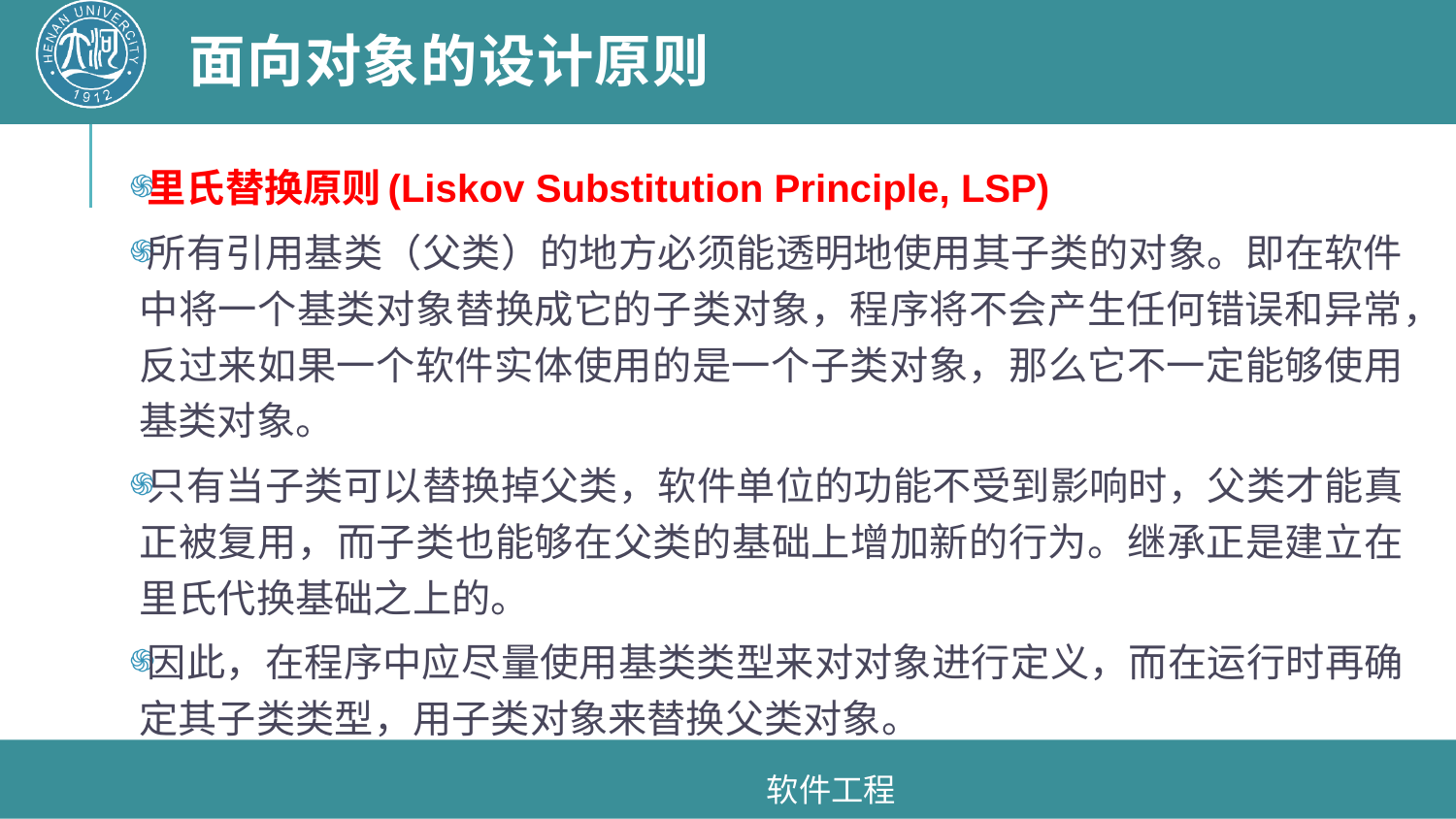

# 面向对象的设计原则
里氏替换原则(Liskov Substitution Principle, LSP)
所有引用基类（父类）的地方必须能透明地使用其子类的对象。即在软件中将一个基类对象替换成它的子类对象，程序将不会产生任何错误和异常，反过来如果一个软件实体使用的是一个子类对象，那么它不一定能够使用基类对象。
只有当子类可以替换掉父类，软件单位的功能不受到影响时，父类才能真正被复用，而子类也能够在父类的基础上增加新的行为。继承正是建立在里氏代换基础之上的。
因此，在程序中应尽量使用基类类型来对对象进行定义，而在运行时再确定其子类类型，用子类对象来替换父类对象。

软件工程
198